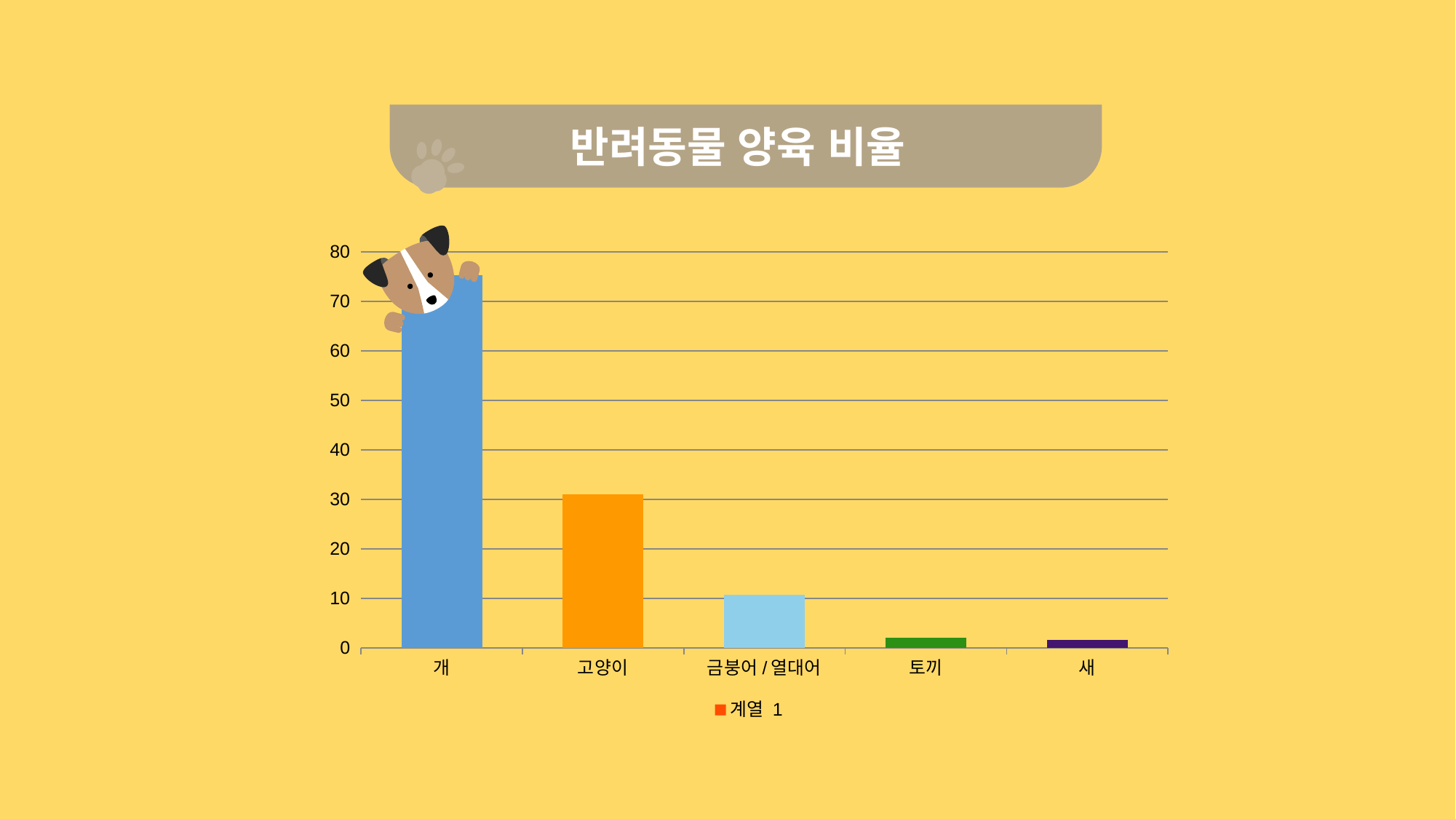

반려동물 양육 비율

### Chart

| Category | 계열 1 |
|---|---|
| 개 | 75.3 |
| 고양이 | 31.1 |
| 금붕어/열대어 | 10.8 |
| 토끼 | 2.0 |
| 새 | 1.6 |